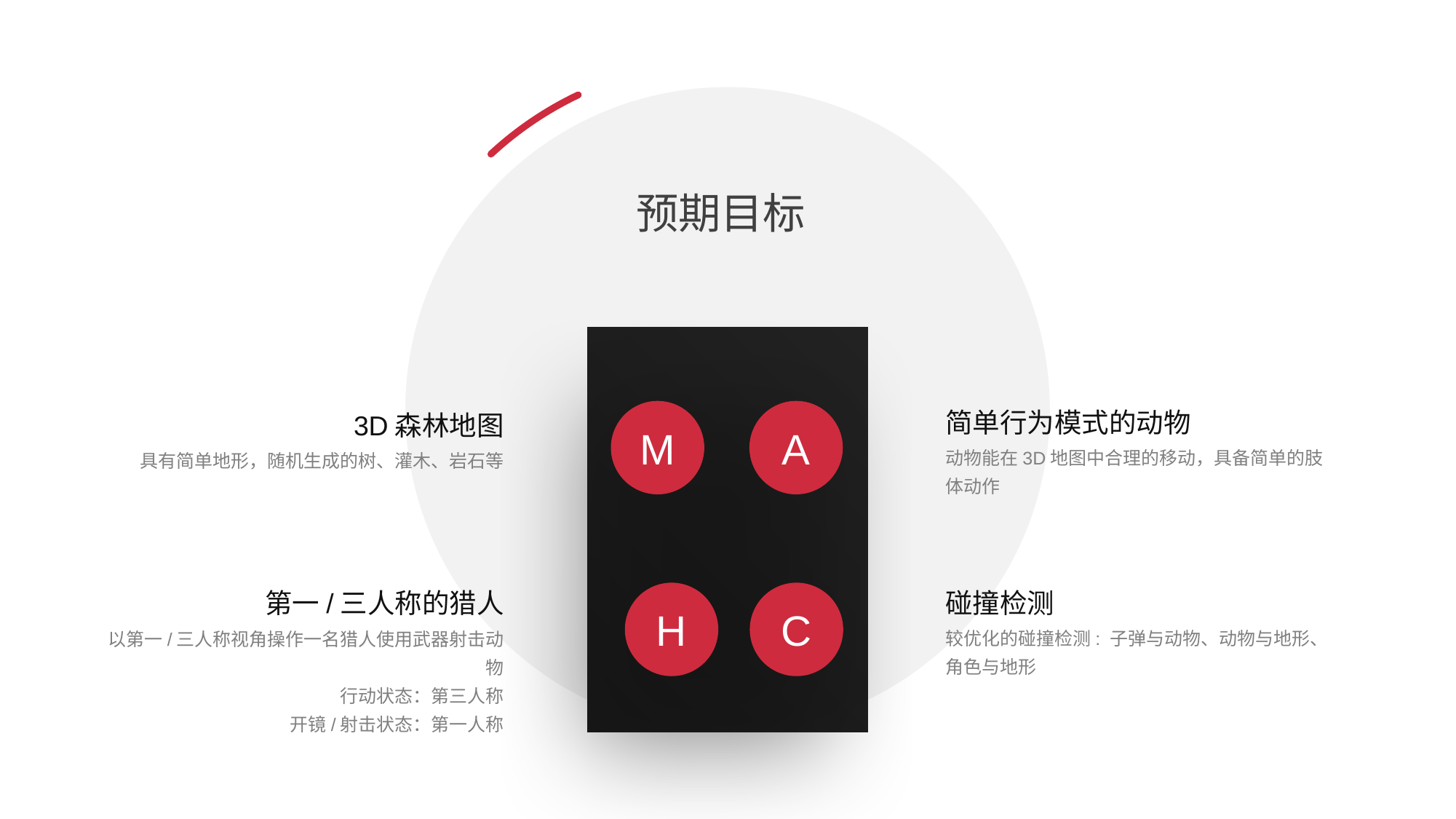

预期目标
e7d195523061f1c0d3ba7f298e59d031c9c3f97027ed136f882110EF8F17BAD1F2C348D17C7856EF46CB4678CC9E44EE1ABA681E3133328A7B4D22AAF822B2429426B2355AA8CC4431B8568D2CF3B73A96BBEC1D6ED9A296B43765507A3E7CF5D1CA7E8172631B7DC4BDD6EDD9C905DDE509891D9B10512B757EAF468629A66A40406F5054747F5B

简单行为模式的动物
3D森林地图
M
A
动物能在3D地图中合理的移动，具备简单的肢体动作
具有简单地形，随机生成的树、灌木、岩石等
第一/三人称的猎人
碰撞检测
H
C
较优化的碰撞检测: 子弹与动物、动物与地形、角色与地形
以第一/三人称视角操作一名猎人使用武器射击动物
行动状态：第三人称
开镜/射击状态：第一人称